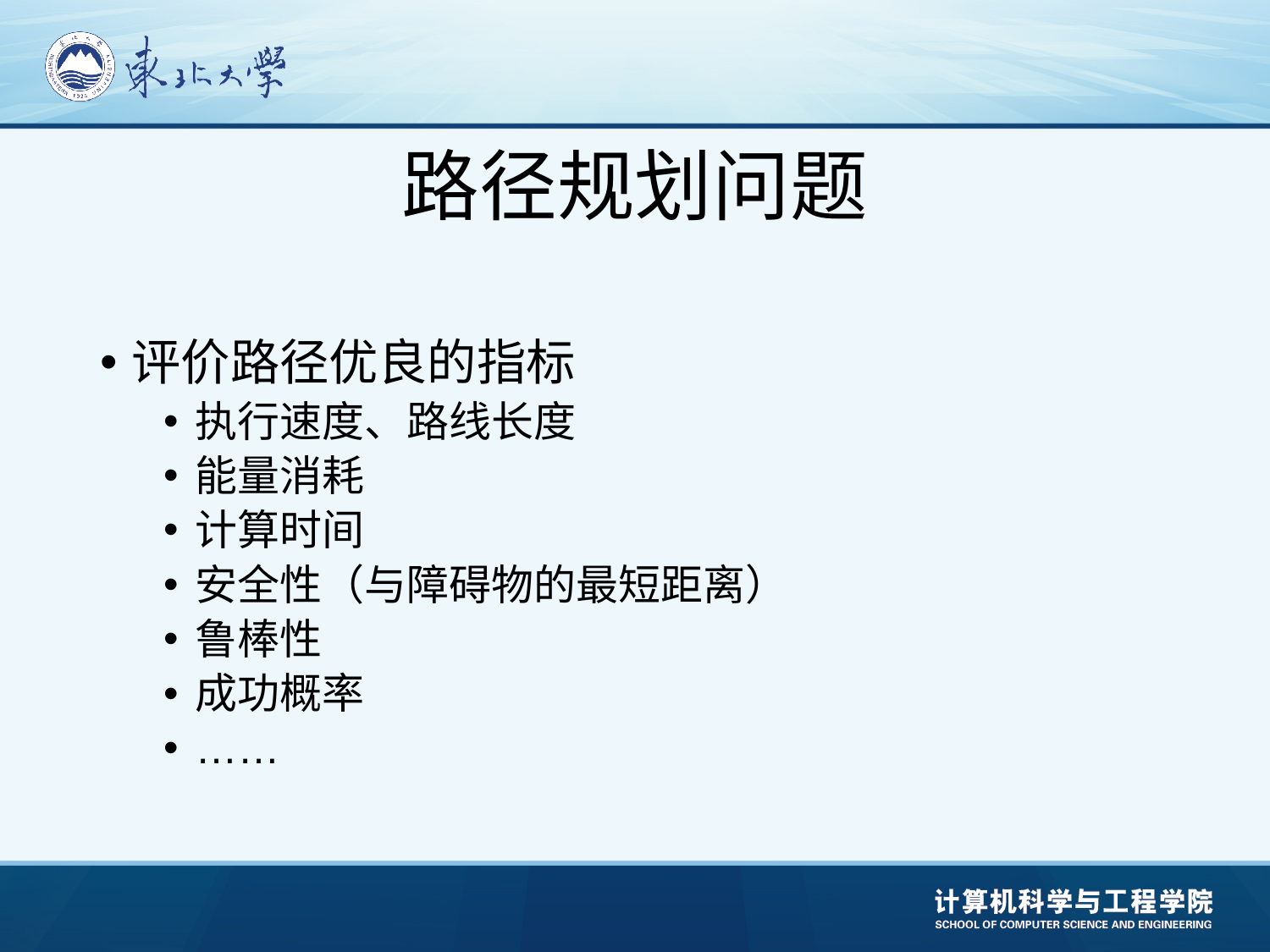

# 路径规划问题
评价路径优良的指标
执行速度、路线长度
能量消耗
计算时间
安全性（与障碍物的最短距离）
鲁棒性
成功概率
……